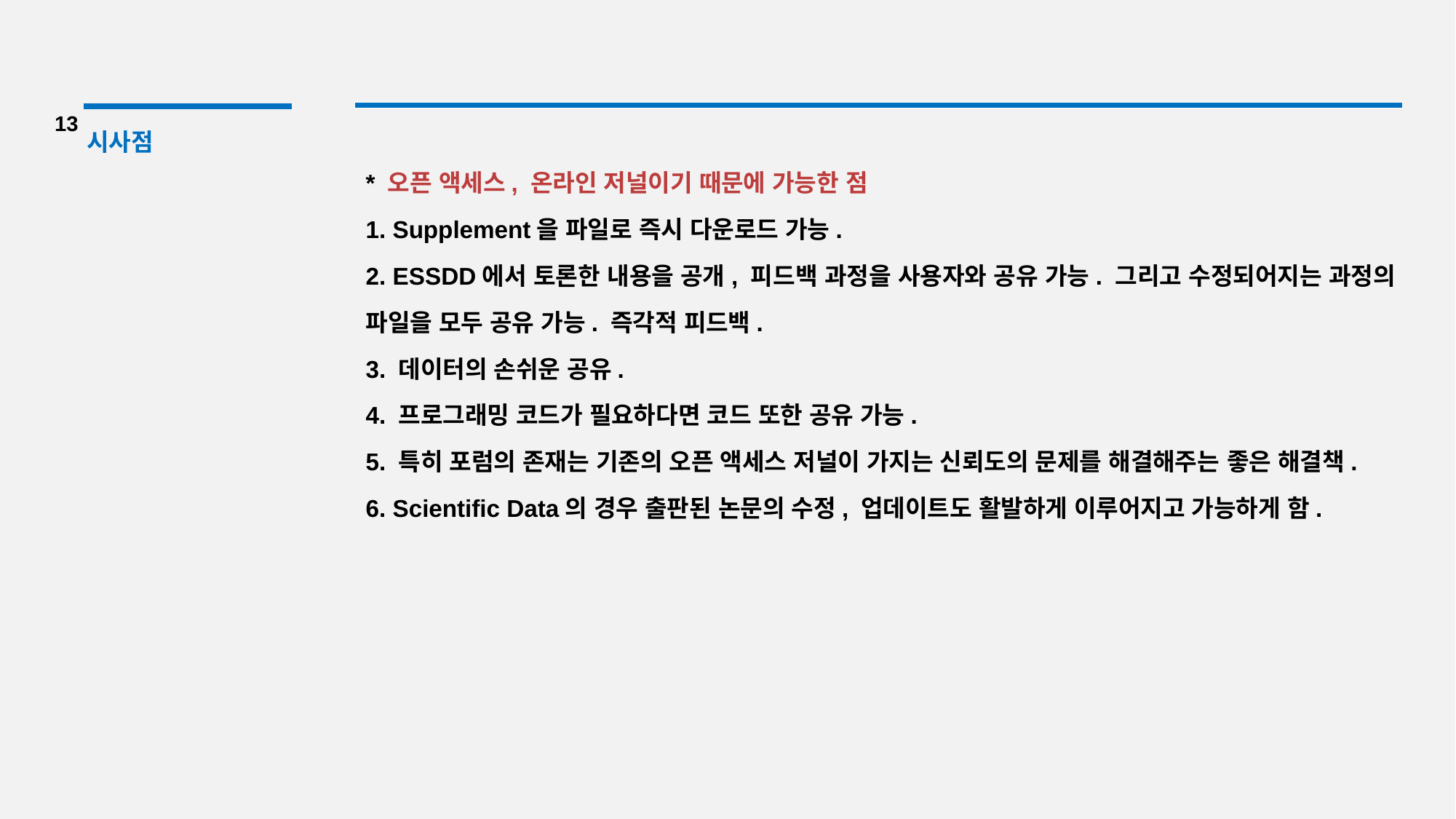

13
시사점
* 오픈 액세스, 온라인 저널이기 때문에 가능한 점
1. Supplement을 파일로 즉시 다운로드 가능.
2. ESSDD에서 토론한 내용을 공개, 피드백 과정을 사용자와 공유 가능. 그리고 수정되어지는 과정의 파일을 모두 공유 가능. 즉각적 피드백.
3. 데이터의 손쉬운 공유.
4. 프로그래밍 코드가 필요하다면 코드 또한 공유 가능.
5. 특히 포럼의 존재는 기존의 오픈 액세스 저널이 가지는 신뢰도의 문제를 해결해주는 좋은 해결책.
6. Scientific Data의 경우 출판된 논문의 수정, 업데이트도 활발하게 이루어지고 가능하게 함.